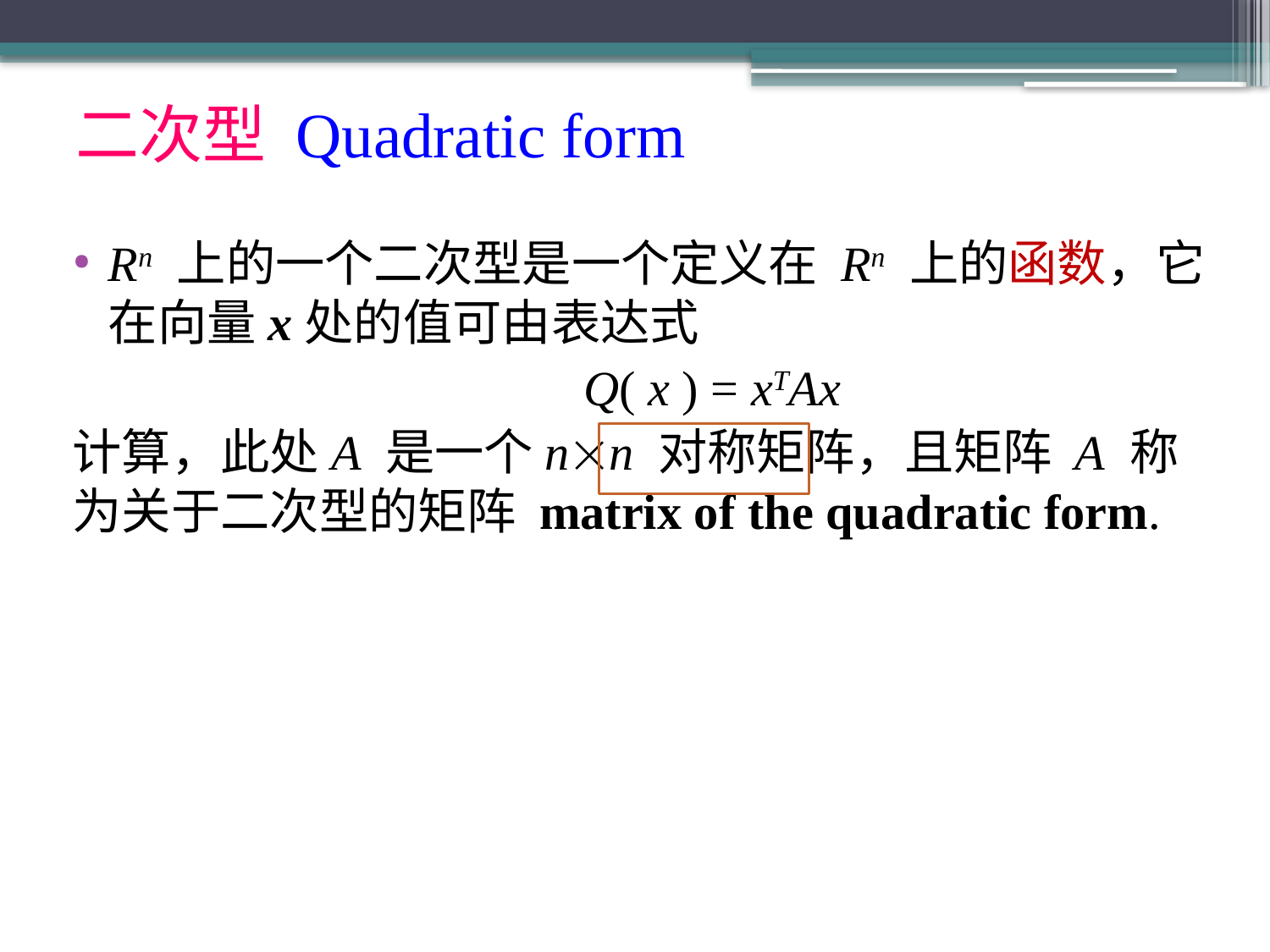

# 二次型 Quadratic form
Rn 上的一个二次型是一个定义在 Rn 上的函数，它在向量x处的值可由表达式
	 Q( x ) = xTAx
计算，此处A 是一个n×n 对称矩阵，且矩阵 A 称为关于二次型的矩阵 matrix of the quadratic form.